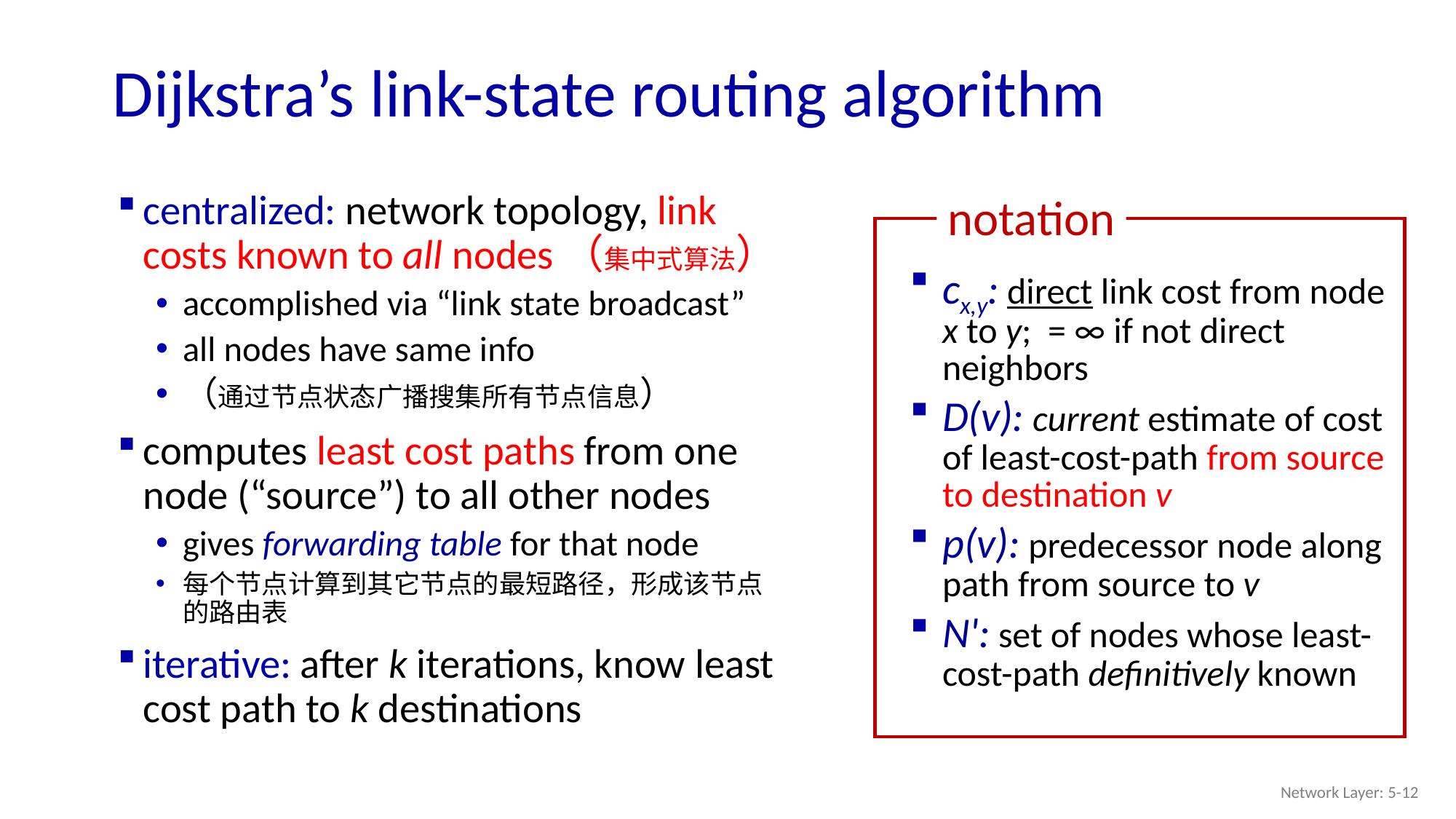

# Dijkstra’s link-state routing algorithm
notation

cx,y: direct link cost from node x to y;  = ∞ if not direct neighbors
D(v): current estimate of cost of least-cost-path from source to destination v
p(v): predecessor node along path from source to v
N': set of nodes whose least-cost-path definitively known

centralized: network topology, link costs known to all nodes（集中式算法）
accomplished via “link state broadcast”
all nodes have same info
（通过节点状态广播搜集所有节点信息）
computes least cost paths from one node (“source”) to all other nodes
gives forwarding table for that node
每个节点计算到其它节点的最短路径，形成该节点的路由表
iterative: after k iterations, know least cost path to k destinations
Network Layer: 5-12